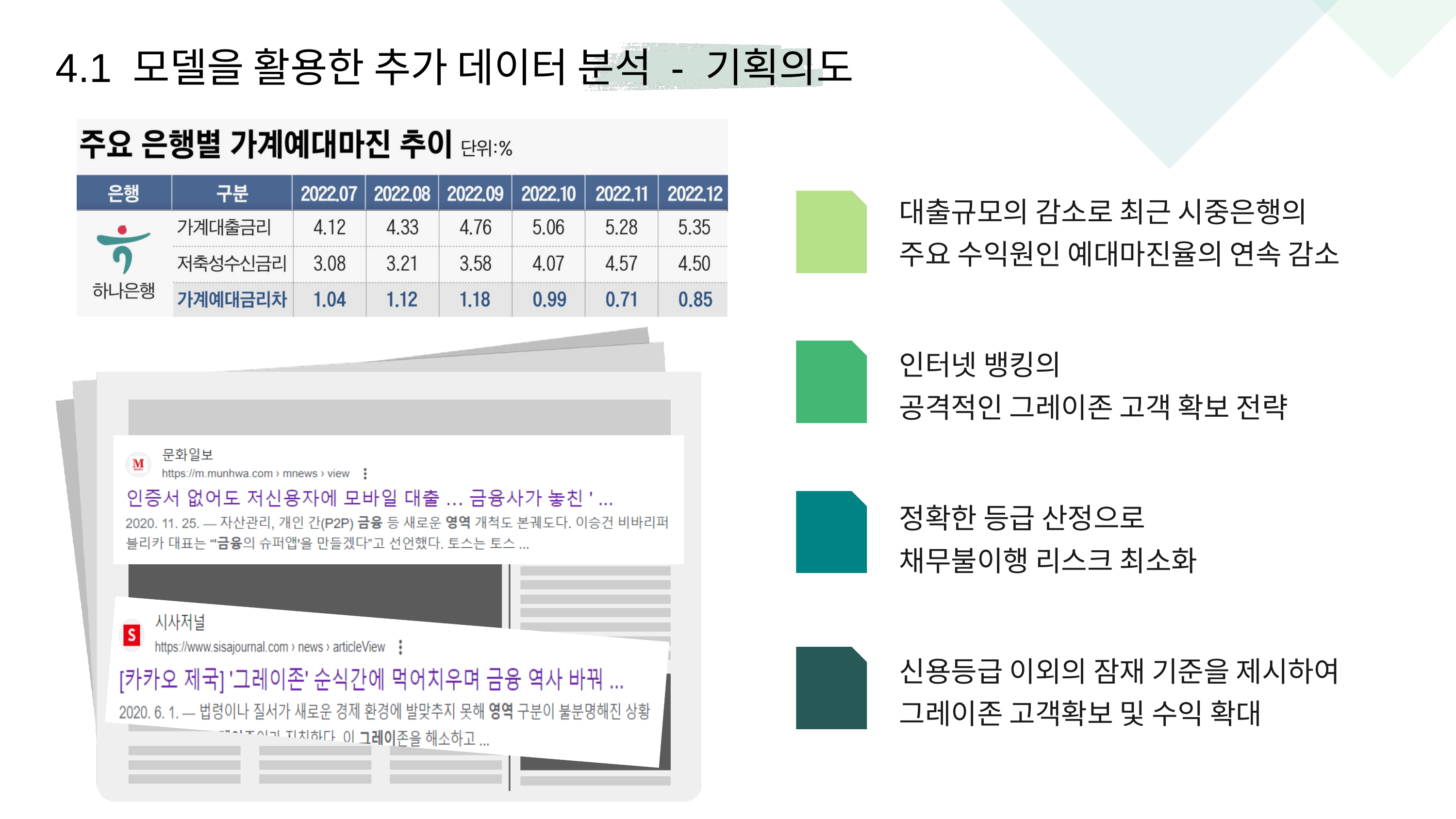

4.1 모델을 활용한 추가 데이터 분석 - 기획의도

대출규모의 감소로 최근 시중은행의
주요 수익원인 예대마진율의 연속 감소

인터넷 뱅킹의
공격적인 그레이존 고객 확보 전략

정확한 등급 산정으로
채무불이행 리스크 최소화

신용등급 이외의 잠재 기준을 제시하여
그레이존 고객확보 및 수익 확대